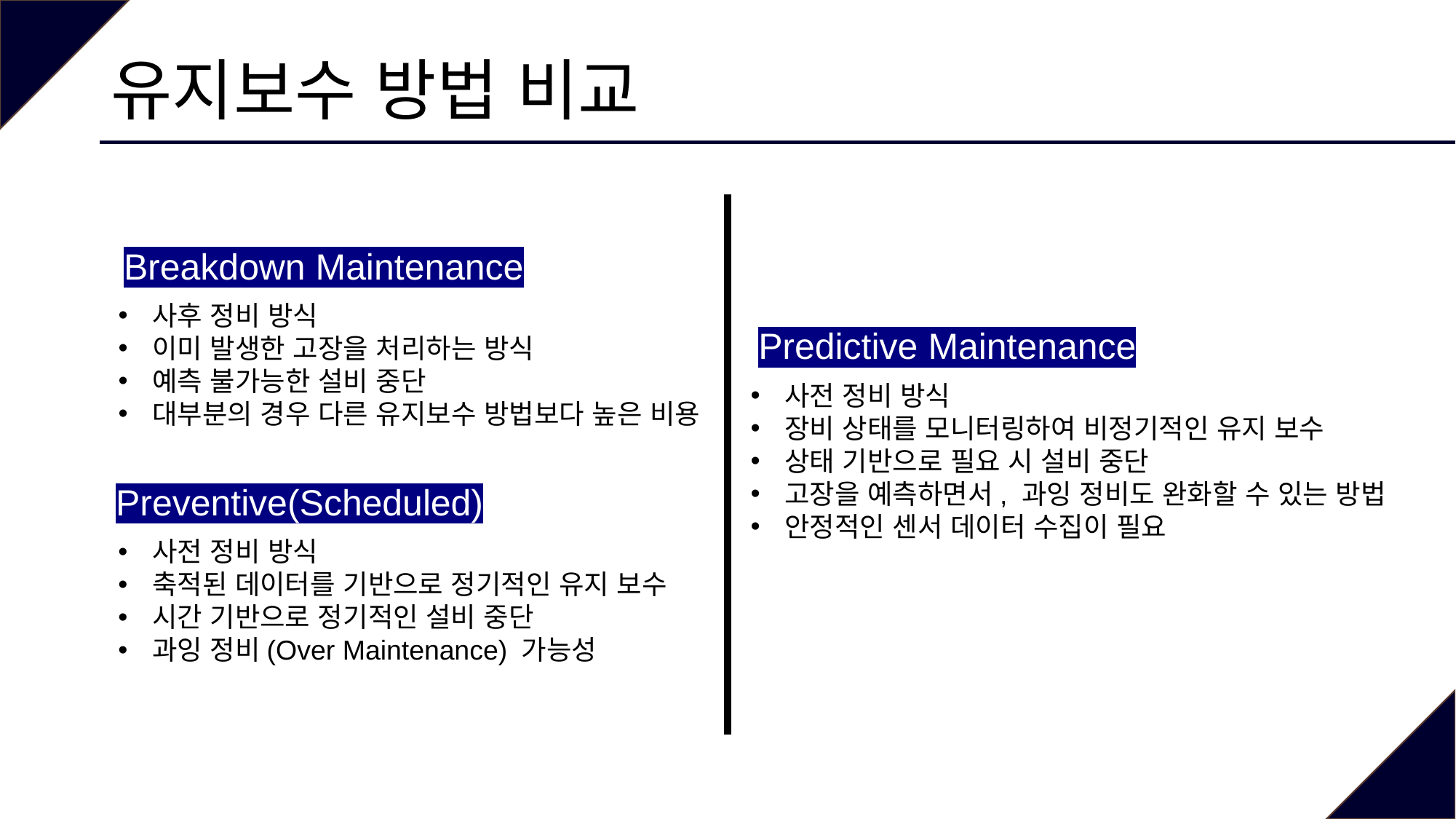

# 유지보수 방법 비교
Breakdown Maintenance
사후 정비 방식
이미 발생한 고장을 처리하는 방식
예측 불가능한 설비 중단
대부분의 경우 다른 유지보수 방법보다 높은 비용
Predictive Maintenance
사전 정비 방식
장비 상태를 모니터링하여 비정기적인 유지 보수
상태 기반으로 필요 시 설비 중단
고장을 예측하면서, 과잉 정비도 완화할 수 있는 방법
안정적인 센서 데이터 수집이 필요
Preventive(Scheduled)
사전 정비 방식
축적된 데이터를 기반으로 정기적인 유지 보수
시간 기반으로 정기적인 설비 중단
과잉 정비(Over Maintenance) 가능성